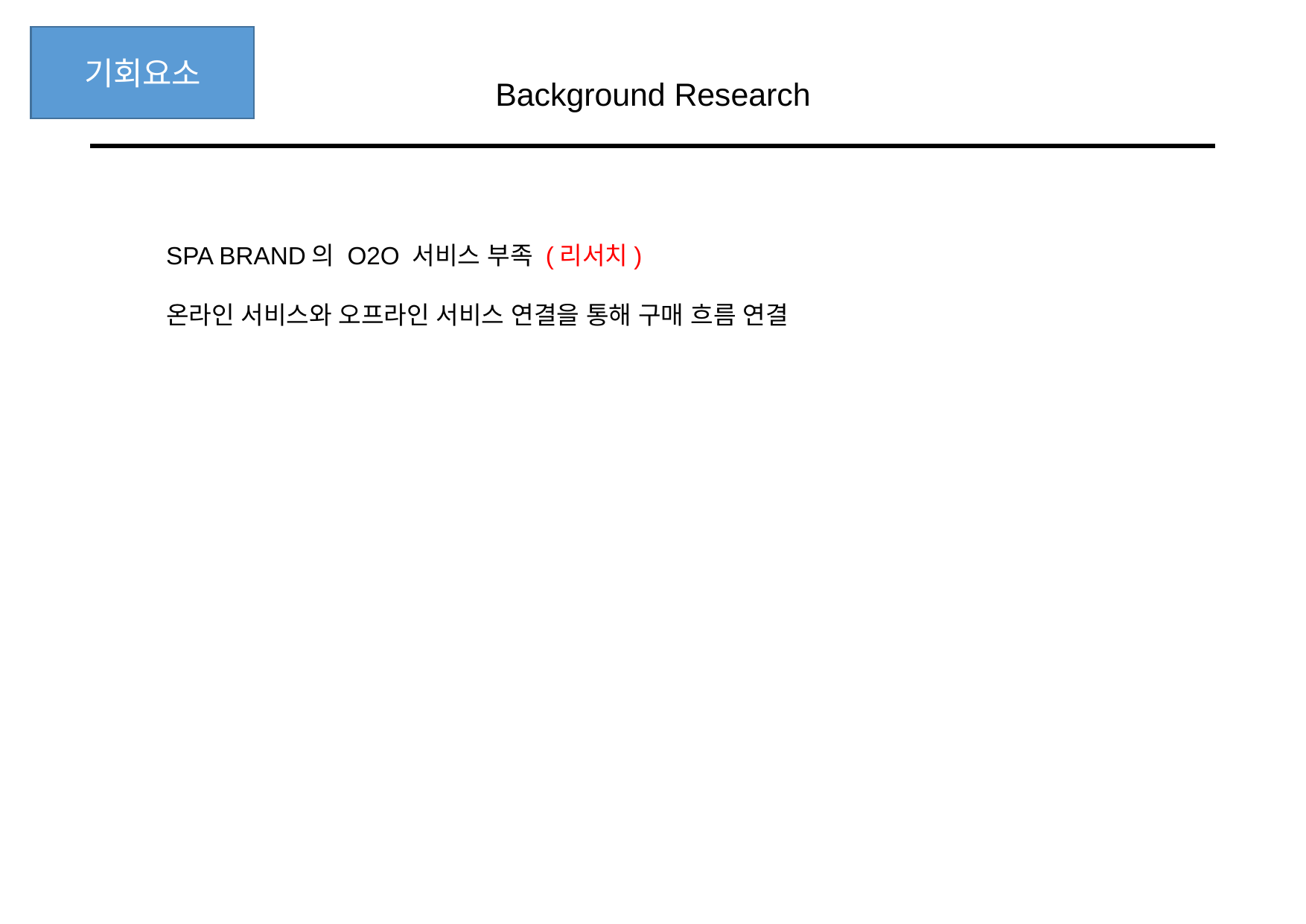

기회요소
Background Research
SPA BRAND의 O2O 서비스 부족 (리서치)

온라인 서비스와 오프라인 서비스 연결을 통해 구매 흐름 연결